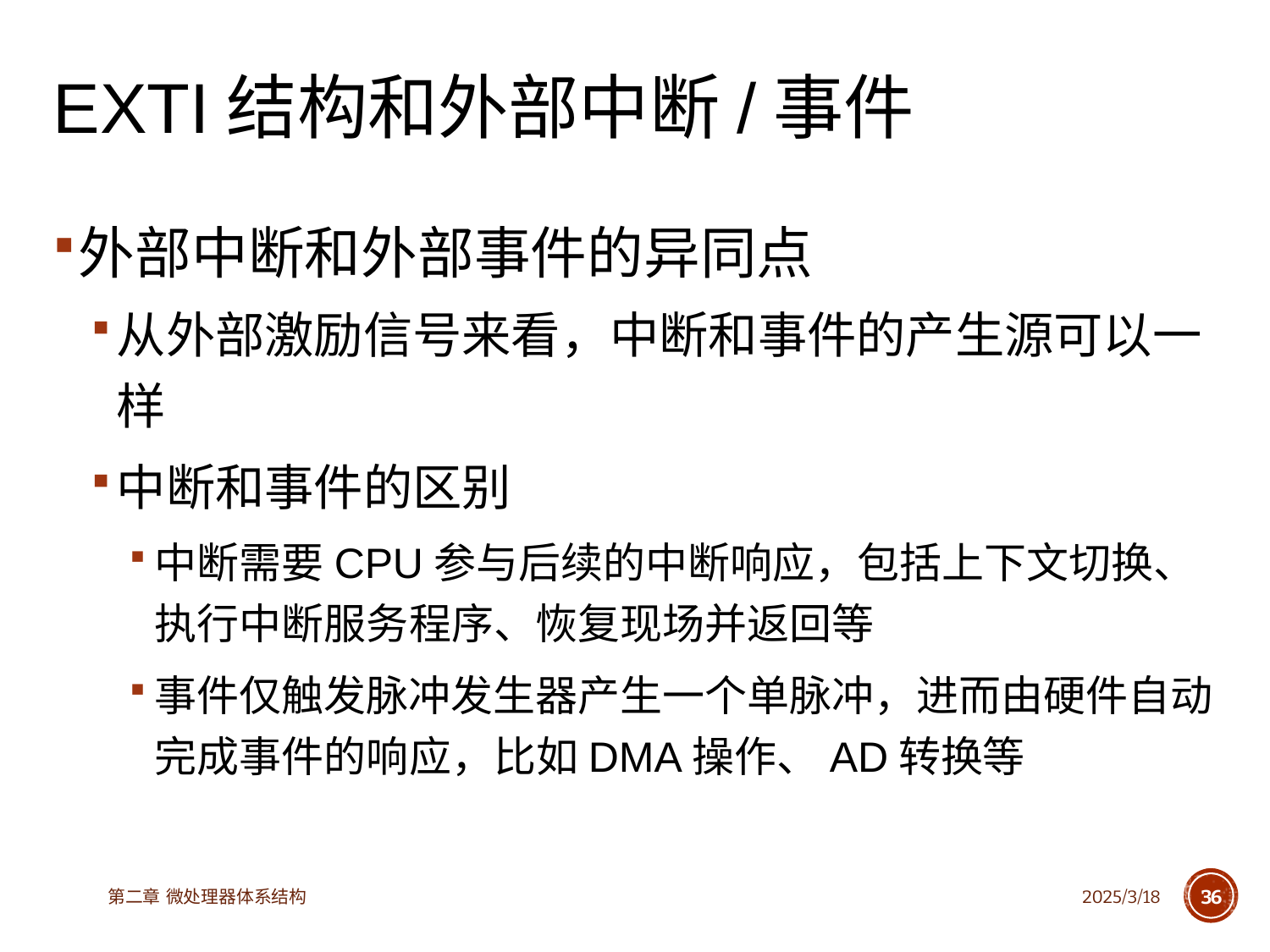

# EXTI结构和外部中断/事件
外部中断和外部事件的异同点
从外部激励信号来看，中断和事件的产生源可以一样
中断和事件的区别
中断需要CPU参与后续的中断响应，包括上下文切换、执行中断服务程序、恢复现场并返回等
事件仅触发脉冲发生器产生一个单脉冲，进而由硬件自动完成事件的响应，比如DMA操作、AD转换等
第二章 微处理器体系结构
2025/3/18
36